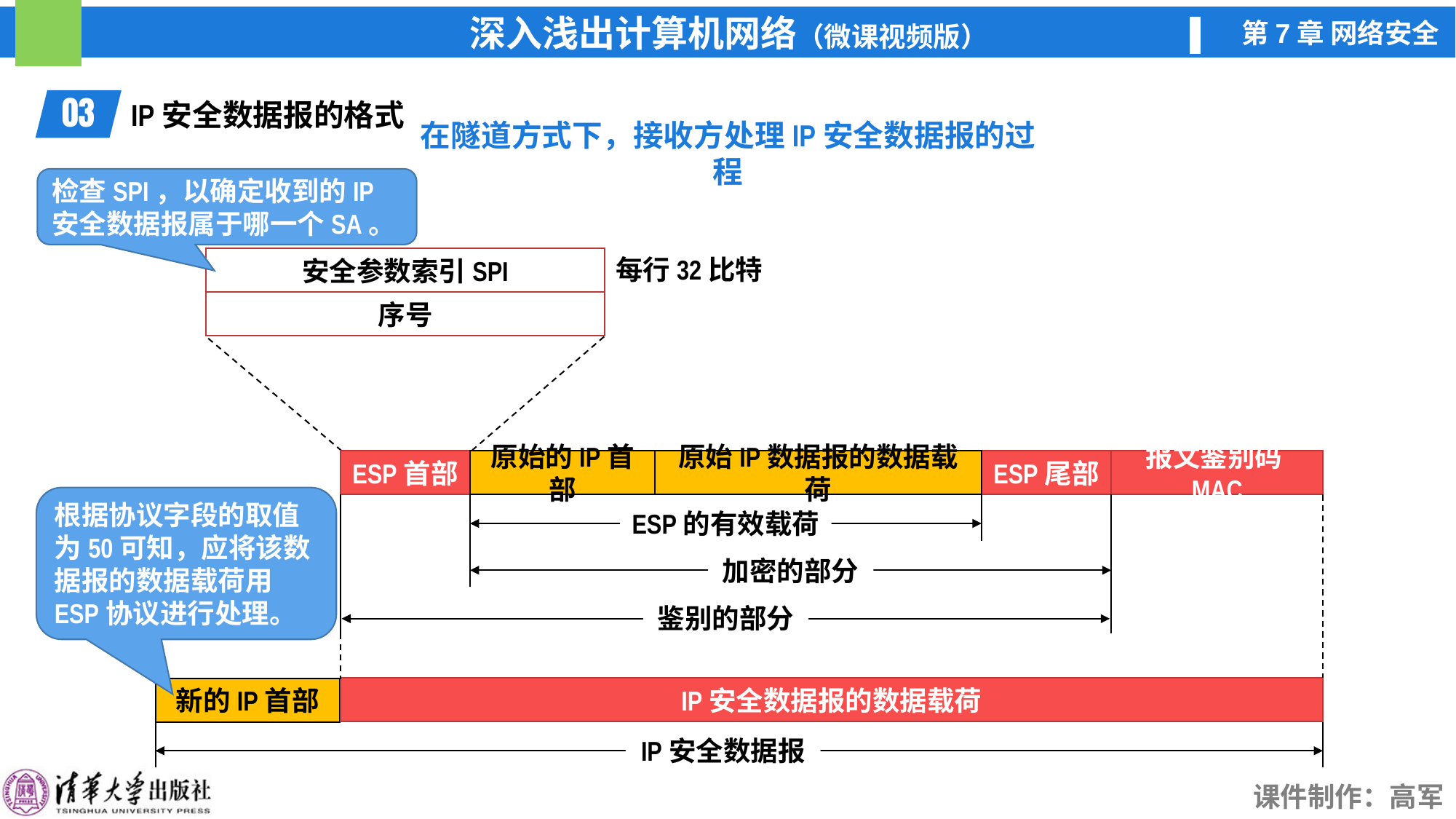

03
IP安全数据报的格式
在隧道方式下，接收方处理IP安全数据报的过程
检查SPI，以确定收到的IP安全数据报属于哪一个SA。
每行32比特
安全参数索引SPI
序号
ESP首部
原始的IP首部
原始IP数据报的数据载荷
ESP尾部
报文鉴别码MAC
鉴别的部分
ESP的有效载荷
加密的部分
根据协议字段的取值为50可知，应将该数据报的数据载荷用ESP协议进行处理。
IP安全数据报的数据载荷
新的IP首部
IP安全数据报